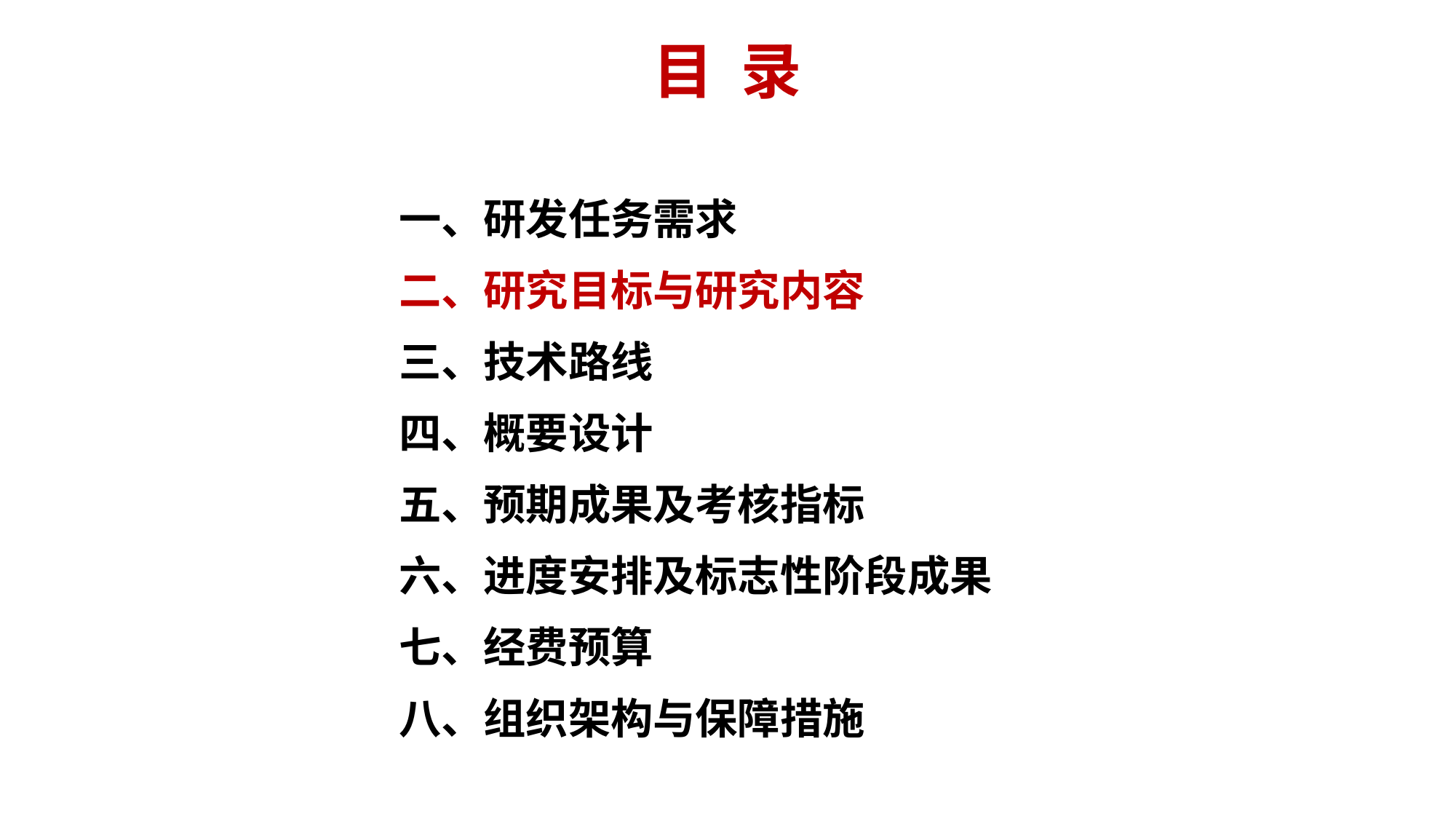

目  录

一、研发任务需求
二、研究目标与研究内容
三、技术路线
四、概要设计
五、预期成果及考核指标
六、进度安排及标志性阶段成果
七、经费预算
八、组织架构与保障措施